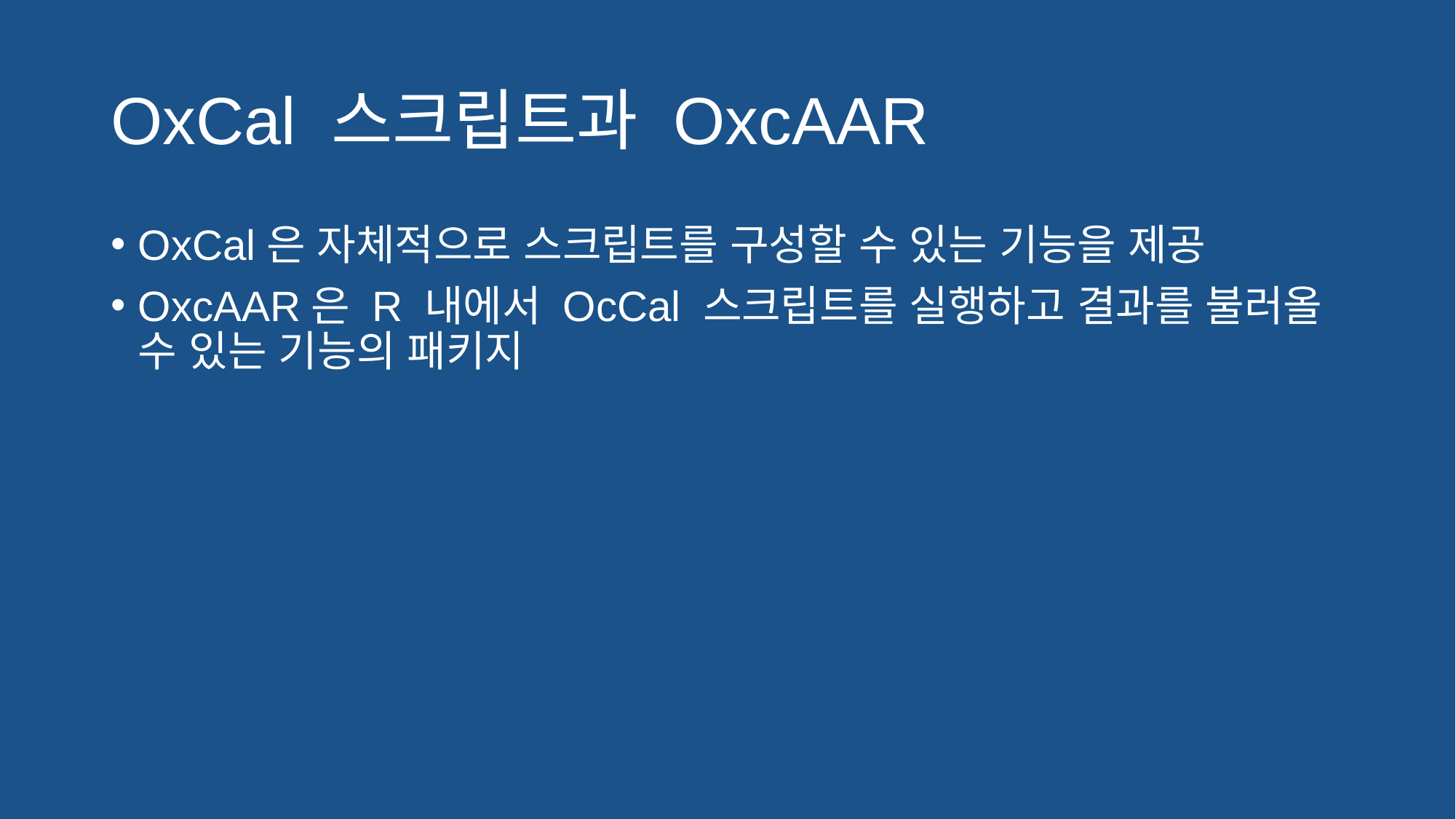

# OxCal 스크립트과 OxcAAR
OxCal은 자체적으로 스크립트를 구성할 수 있는 기능을 제공
OxcAAR은 R 내에서 OcCal 스크립트를 실행하고 결과를 불러올 수 있는 기능의 패키지